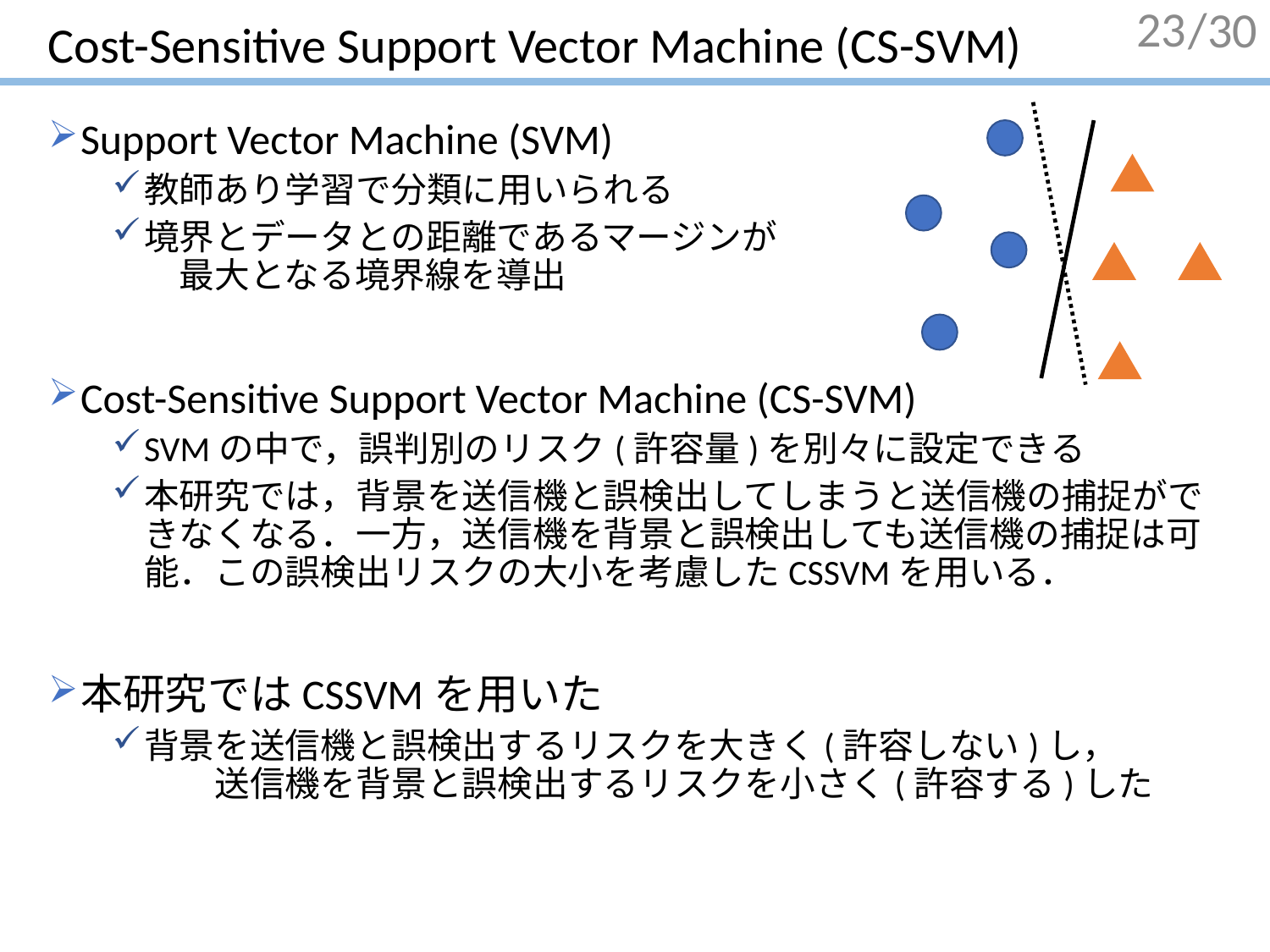

# Cost-Sensitive Support Vector Machine (CS-SVM)
23
Support Vector Machine (SVM)
教師あり学習で分類に用いられる
境界とデータとの距離であるマージンが　　　　　　　　　　　　　最大となる境界線を導出

Cost-Sensitive Support Vector Machine (CS-SVM)
SVMの中で，誤判別のリスク(許容量)を別々に設定できる
本研究では，背景を送信機と誤検出してしまうと送信機の捕捉ができなくなる．一方，送信機を背景と誤検出しても送信機の捕捉は可能．この誤検出リスクの大小を考慮したCSSVMを用いる．

本研究ではCSSVMを用いた
背景を送信機と誤検出するリスクを大きく(許容しない)し，　　　　送信機を背景と誤検出するリスクを小さく(許容する)した